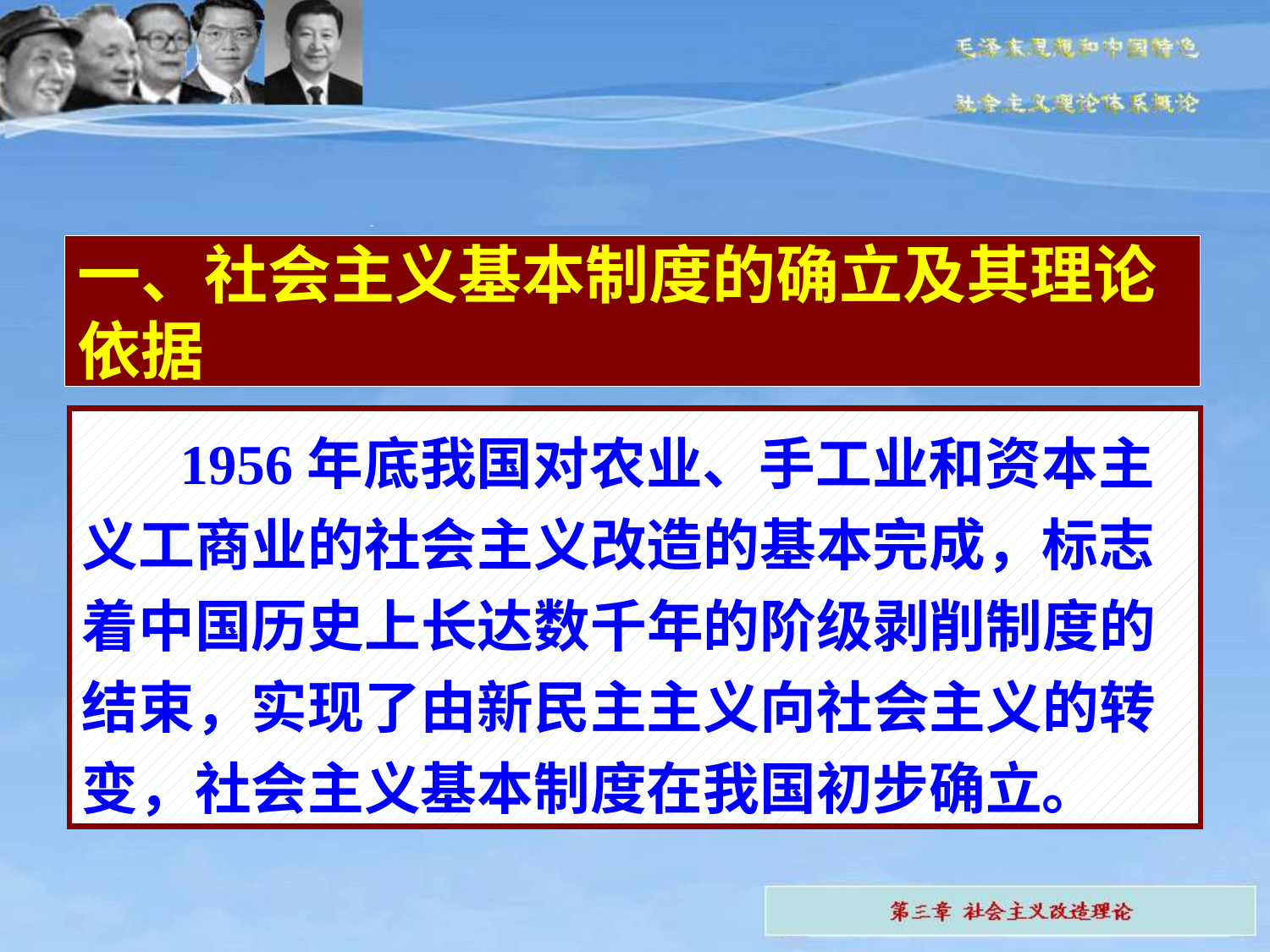

# 一、社会主义基本制度的确立及其理论依据
        1956年底我国对农业、手工业和资本主义工商业的社会主义改造的基本完成，标志着中国历史上长达数千年的阶级剥削制度的结束，实现了由新民主主义向社会主义的转变，社会主义基本制度在我国初步确立。